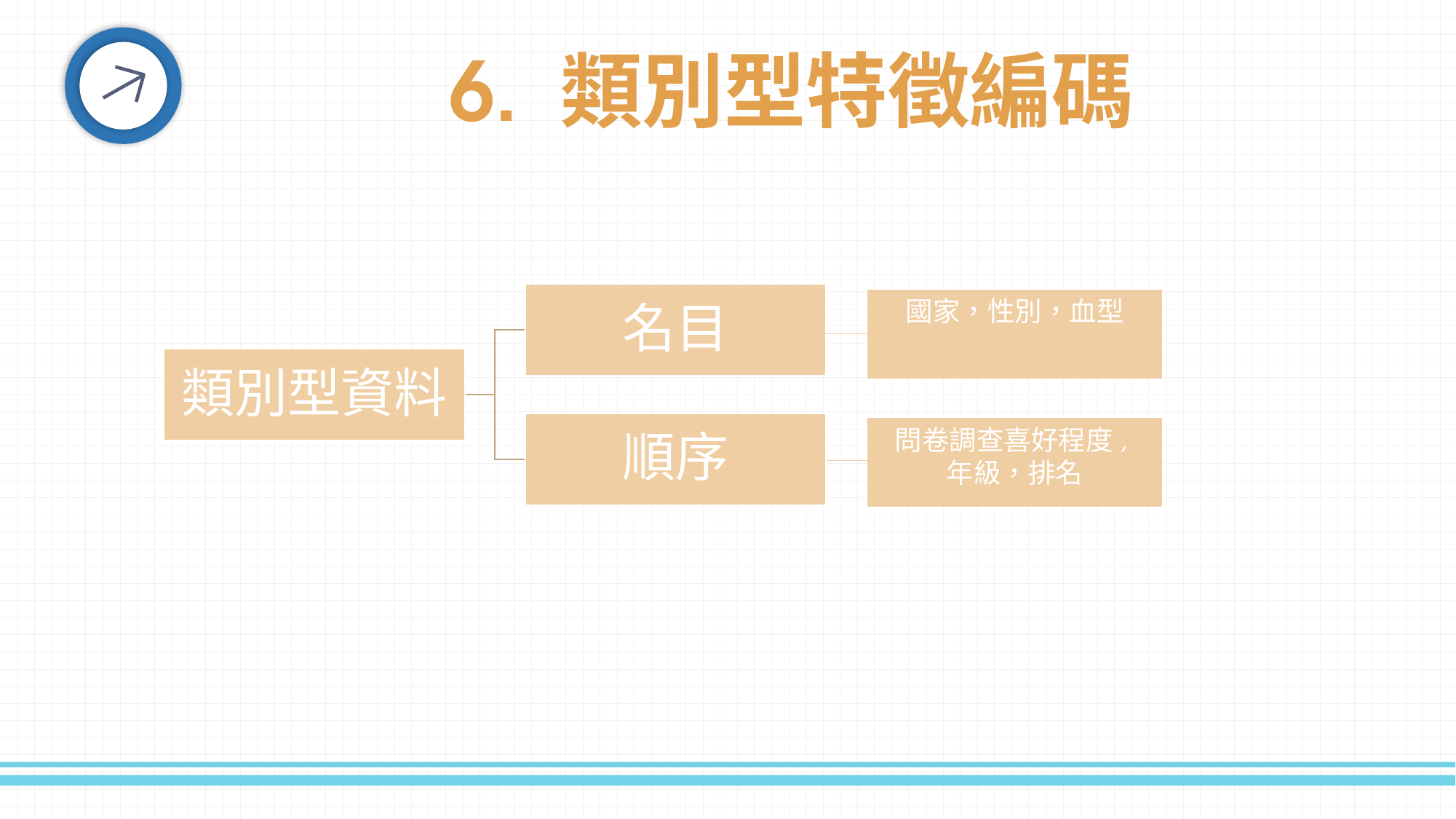

6. 類別型特徵編碼
類別型資料
名目
順序
國家，性別，血型
問卷調查喜好程度,
年級，排名